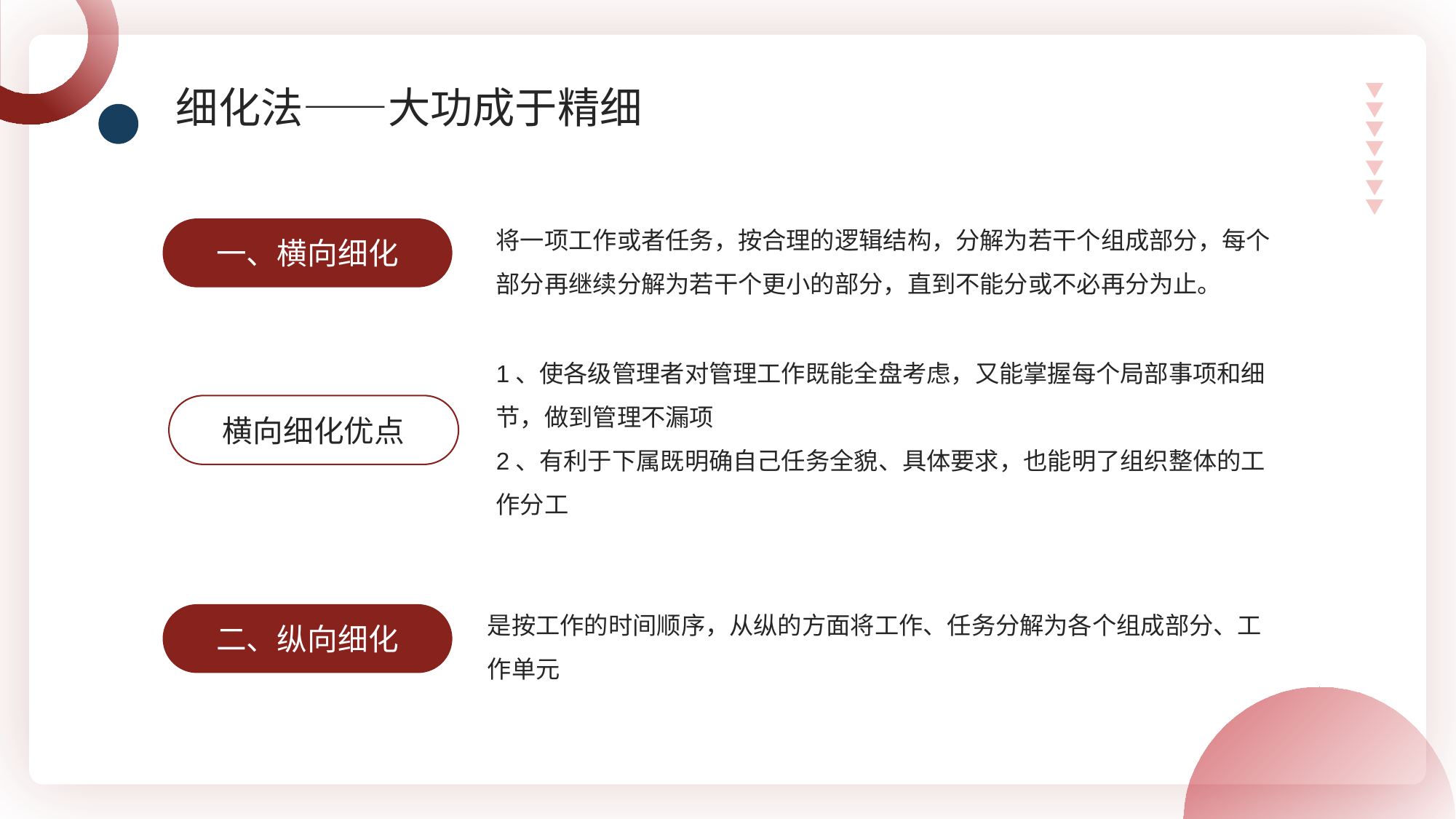

细化法——大功成于精细
将一项工作或者任务，按合理的逻辑结构，分解为若干个组成部分，每个部分再继续分解为若干个更小的部分，直到不能分或不必再分为止。
一、横向细化
1、使各级管理者对管理工作既能全盘考虑，又能掌握每个局部事项和细节，做到管理不漏项
2、有利于下属既明确自己任务全貌、具体要求，也能明了组织整体的工作分工
横向细化优点
是按工作的时间顺序，从纵的方面将工作、任务分解为各个组成部分、工作单元
二、纵向细化